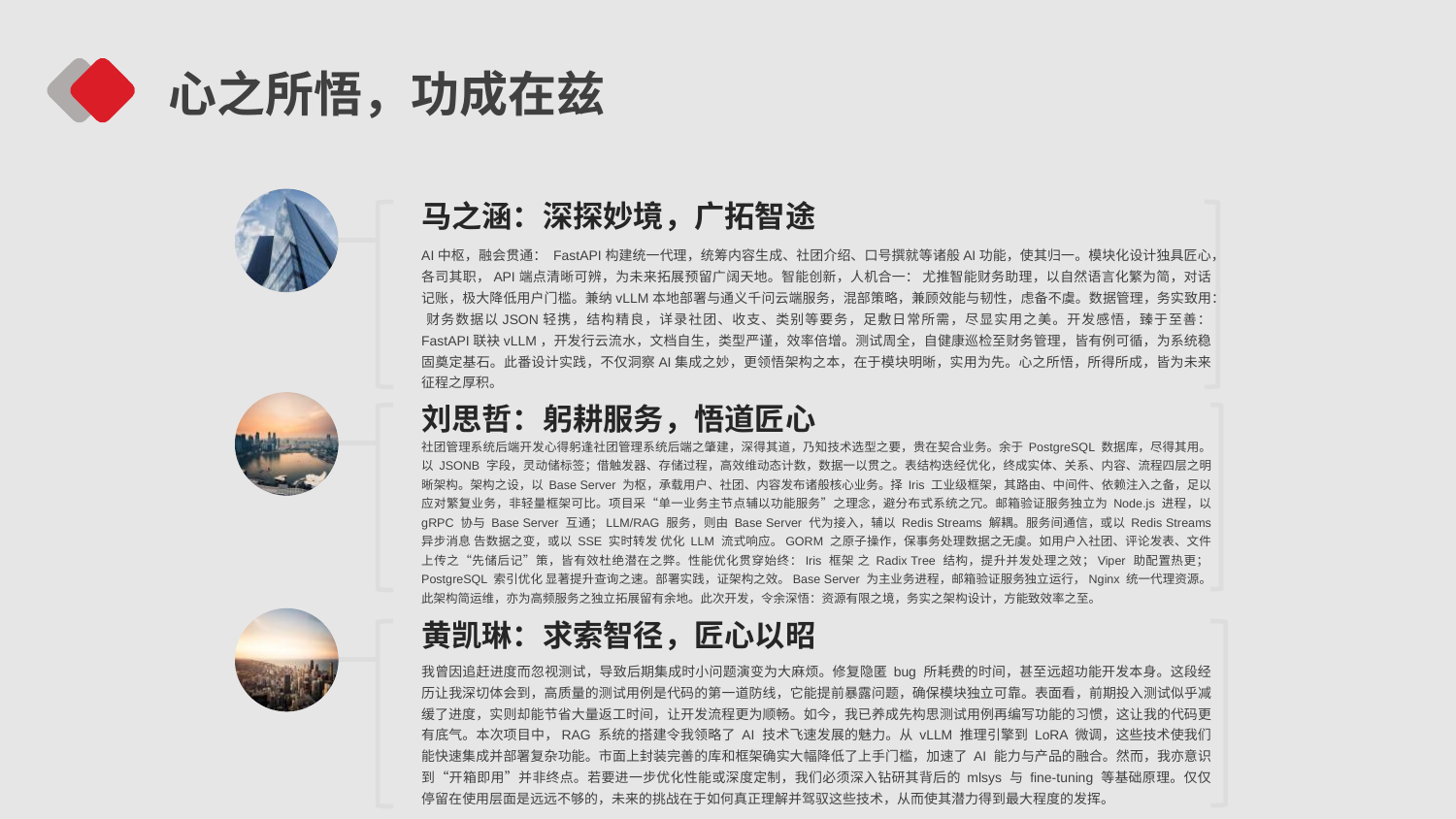

心之所悟，功成在兹

马之涵：深探妙境，广拓智途
AI中枢，融会贯通： FastAPI构建统一代理，统筹内容生成、社团介绍、口号撰就等诸般AI功能，使其归一。模块化设计独具匠心，各司其职，API端点清晰可辨，为未来拓展预留广阔天地。智能创新，人机合一： 尤推智能财务助理，以自然语言化繁为简，对话记账，极大降低用户门槛。兼纳vLLM本地部署与通义千问云端服务，混部策略，兼顾效能与韧性，虑备不虞。数据管理，务实致用： 财务数据以JSON轻携，结构精良，详录社团、收支、类别等要务，足敷日常所需，尽显实用之美。开发感悟，臻于至善： FastAPI联袂vLLM，开发行云流水，文档自生，类型严谨，效率倍增。测试周全，自健康巡检至财务管理，皆有例可循，为系统稳固奠定基石。此番设计实践，不仅洞察AI集成之妙，更领悟架构之本，在于模块明晰，实用为先。心之所悟，所得所成，皆为未来征程之厚积。

刘思哲：躬耕服务，悟道匠心
社团管理系统后端开发心得躬逢社团管理系统后端之肇建，深得其道，乃知技术选型之要，贵在契合业务。余于 PostgreSQL 数据库，尽得其用。以 JSONB 字段，灵动储标签；借触发器、存储过程，高效维动态计数，数据一以贯之。表结构迭经优化，终成实体、关系、内容、流程四层之明晰架构。架构之设，以 Base Server 为枢，承载用户、社团、内容发布诸般核心业务。择 Iris 工业级框架，其路由、中间件、依赖注入之备，足以应对繁复业务，非轻量框架可比。项目采“单一业务主节点辅以功能服务”之理念，避分布式系统之冗。邮箱验证服务独立为 Node.js 进程，以 gRPC 协与 Base Server 互通；LLM/RAG 服务，则由 Base Server 代为接入，辅以 Redis Streams 解耦。服务间通信，或以 Redis Streams 异步消息 告数据之变，或以 SSE 实时转发 优化 LLM 流式响应。GORM 之原子操作，保事务处理数据之无虞。如用户入社团、评论发表、文件上传之“先储后记”策，皆有效杜绝潜在之弊。性能优化贯穿始终：Iris 框架 之 Radix Tree 结构，提升并发处理之效；Viper 助配置热更；PostgreSQL 索引优化 显著提升查询之速。部署实践，证架构之效。Base Server 为主业务进程，邮箱验证服务独立运行，Nginx 统一代理资源。此架构简运维，亦为高频服务之独立拓展留有余地。此次开发，令余深悟：资源有限之境，务实之架构设计，方能致效率之至。

黄凯琳：求索智径，匠心以昭
我曾因追赶进度而忽视测试，导致后期集成时小问题演变为大麻烦。修复隐匿 bug 所耗费的时间，甚至远超功能开发本身。这段经历让我深切体会到，高质量的测试用例是代码的第一道防线，它能提前暴露问题，确保模块独立可靠。表面看，前期投入测试似乎减缓了进度，实则却能节省大量返工时间，让开发流程更为顺畅。如今，我已养成先构思测试用例再编写功能的习惯，这让我的代码更有底气。本次项目中，RAG 系统的搭建令我领略了 AI 技术飞速发展的魅力。从 vLLM 推理引擎到 LoRA 微调，这些技术使我们能快速集成并部署复杂功能。市面上封装完善的库和框架确实大幅降低了上手门槛，加速了 AI 能力与产品的融合。然而，我亦意识到“开箱即用”并非终点。若要进一步优化性能或深度定制，我们必须深入钻研其背后的 mlsys 与 fine-tuning 等基础原理。仅仅停留在使用层面是远远不够的，未来的挑战在于如何真正理解并驾驭这些技术，从而使其潜力得到最大程度的发挥。